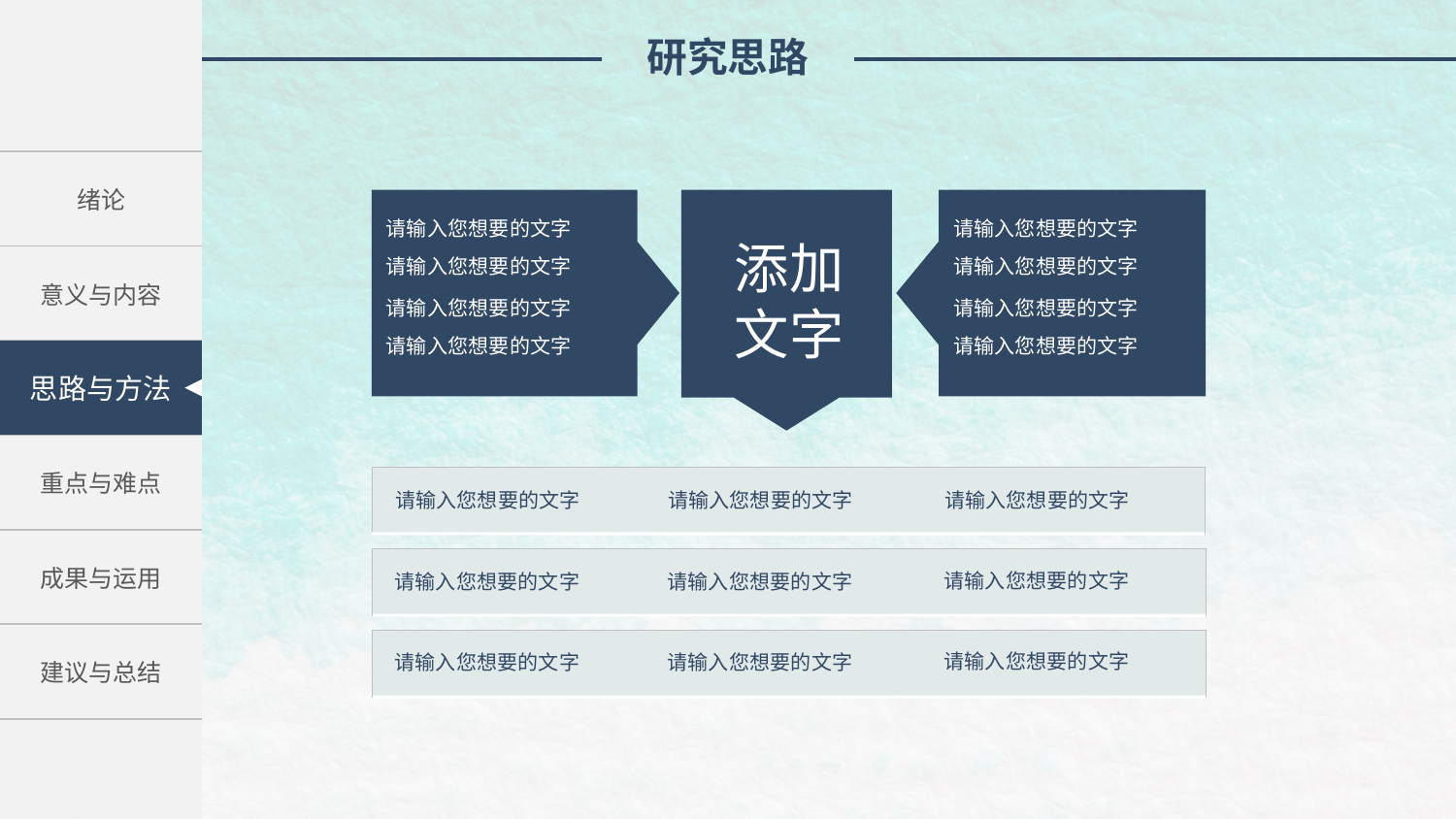

研究思路
| 绪论 |
| --- |
| 意义与内容 |
| 关键技术与难点 |
| 重点与难点 |
| 成果与运用 |
| 建议与总结 |

添加
文字

请输入您想要的文字
请输入您想要的文字
请输入您想要的文字
请输入您想要的文字

请输入您想要的文字
请输入您想要的文字
请输入您想要的文字
请输入您想要的文字
思路与方法

请输入您想要的文字
请输入您想要的文字
请输入您想要的文字

请输入您想要的文字
请输入您想要的文字
请输入您想要的文字

请输入您想要的文字
请输入您想要的文字
请输入您想要的文字